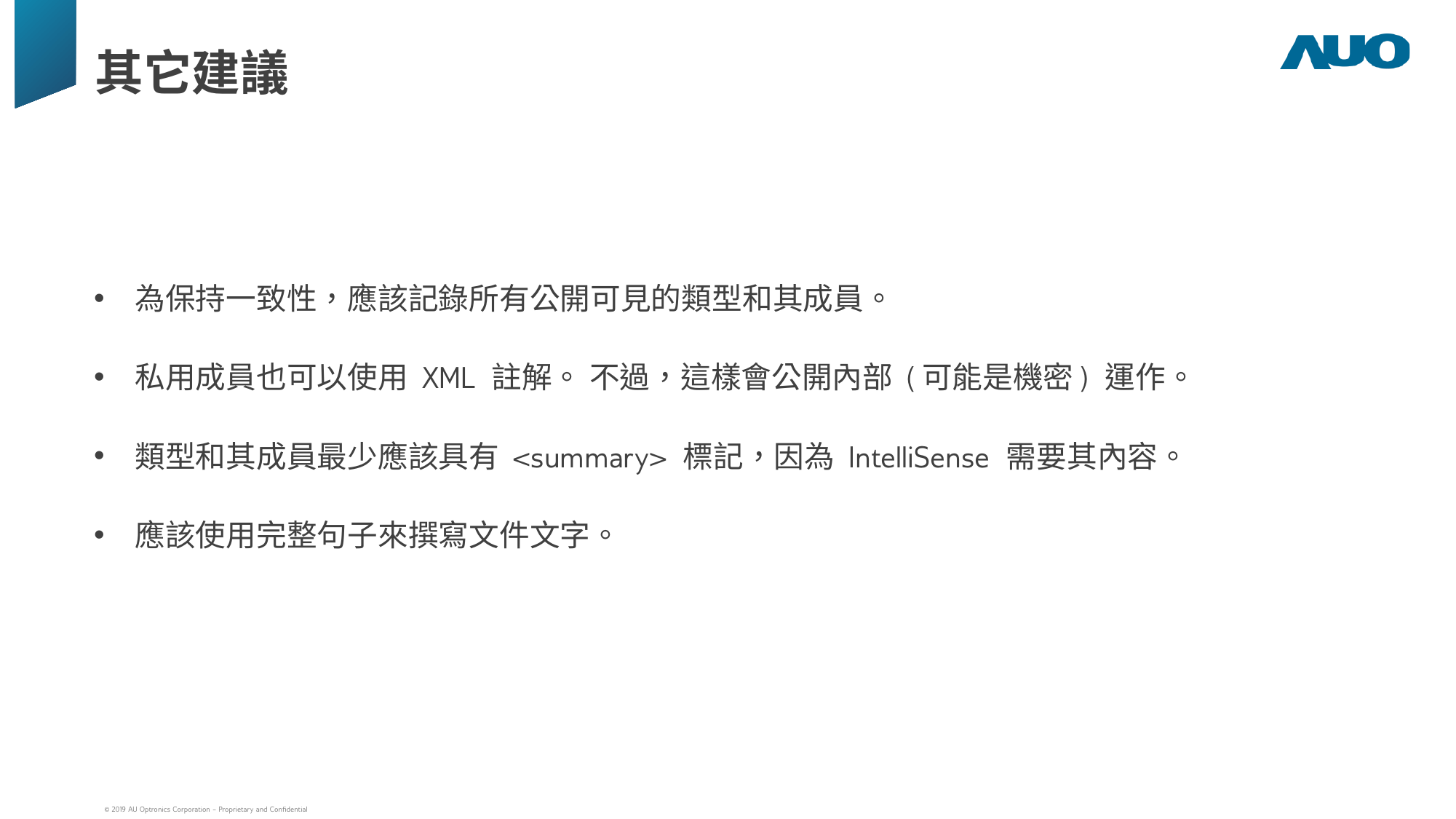

# 其它建議
為保持一致性，應該記錄所有公開可見的類型和其成員。
私用成員也可以使用 XML 註解。 不過，這樣會公開內部 (可能是機密) 運作。
類型和其成員最少應該具有 <summary> 標記，因為 IntelliSense 需要其內容。
應該使用完整句子來撰寫文件文字。